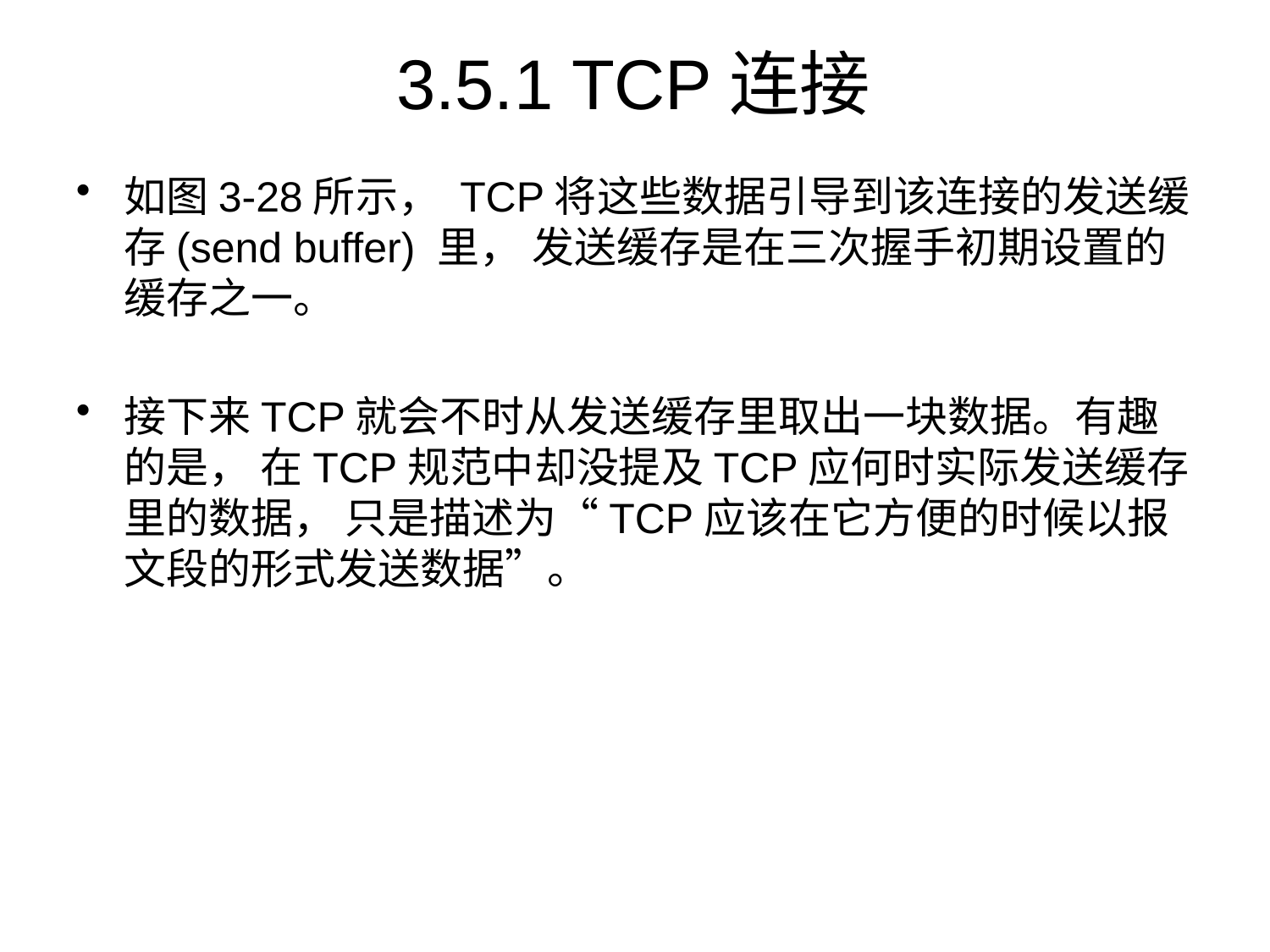

# 3.5.1 TCP连接
如图3-28所示， TCP将这些数据引导到该连接的发送缓存(send buffer) 里， 发送缓存是在三次握手初期设置的缓存之一。

接下来TCP就会不时从发送缓存里取出一块数据。有趣的是， 在TCP规范中却没提及TCP应何时实际发送缓存里的数据， 只是描述为“TCP应该在它方便的时候以报文段的形式发送数据”。